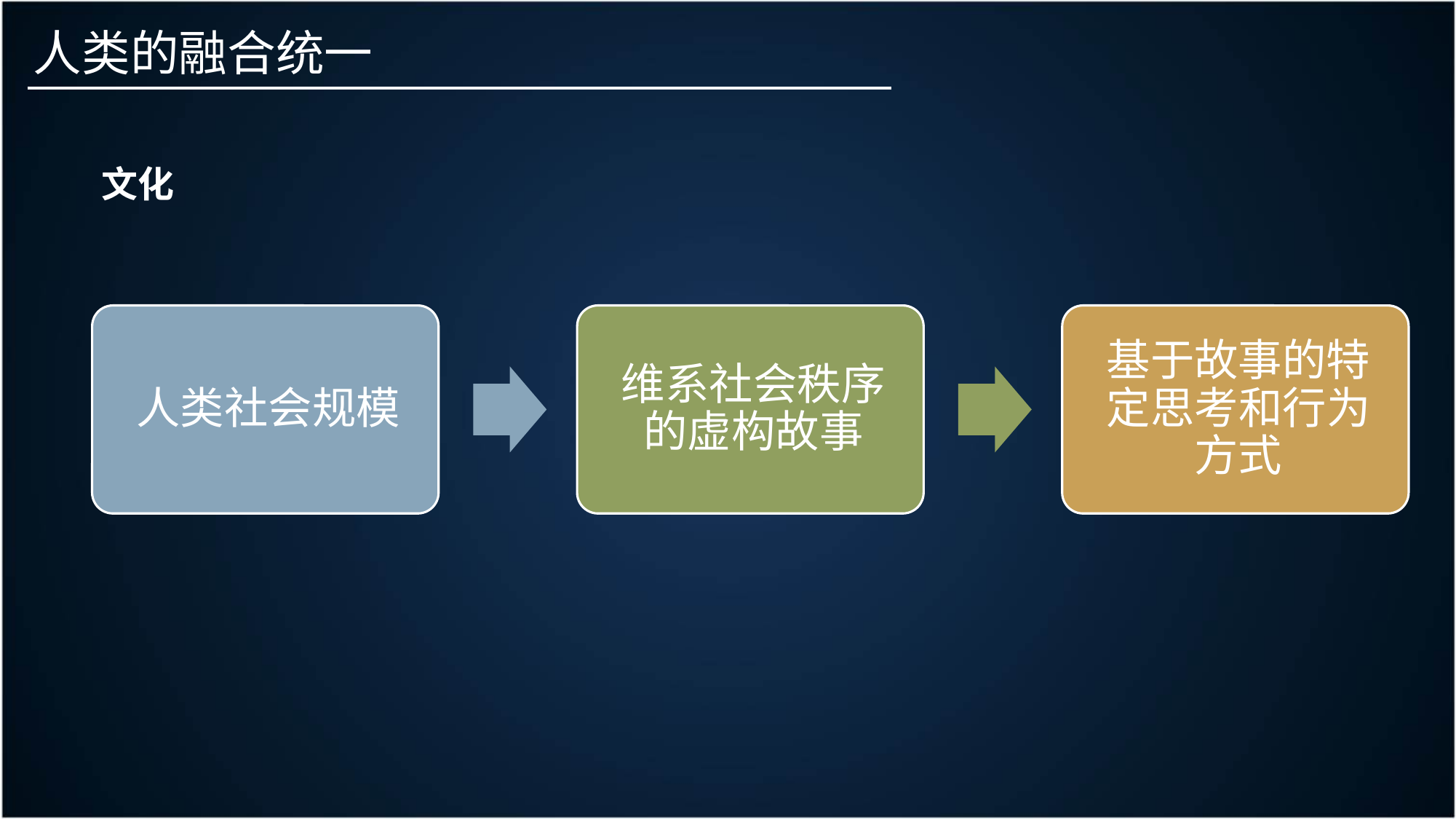

人类的融合统一

人类社会规模

维系社会秩序的虚构故事

基于故事的特定思考和行为方式
文化